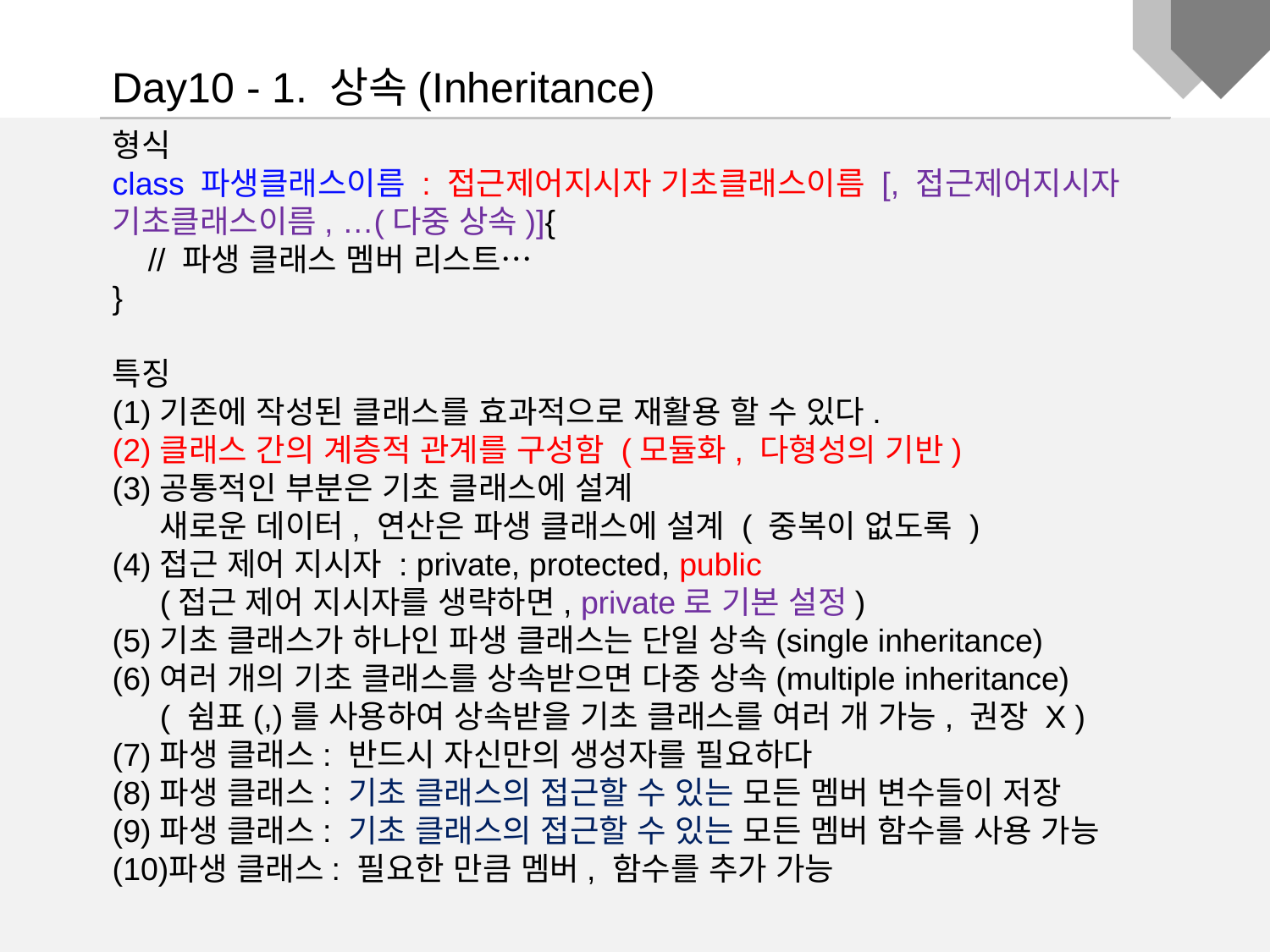

Day10 - 1. 상속(Inheritance)
형식
class 파생클래스이름 : 접근제어지시자 기초클래스이름 [, 접근제어지시자 기초클래스이름, …(다중 상속)]{
    // 파생 클래스 멤버 리스트…
}

특징
기존에 작성된 클래스를 효과적으로 재활용 할 수 있다.
클래스 간의 계층적 관계를 구성함 (모듈화, 다형성의 기반)
공통적인 부분은 기초 클래스에 설계
새로운 데이터, 연산은 파생 클래스에 설계 ( 중복이 없도록 )
접근 제어 지시자 : private, protected, public
(접근 제어 지시자를 생략하면, private로 기본 설정)
기초 클래스가 하나인 파생 클래스는 단일 상속(single inheritance)
여러 개의 기초 클래스를 상속받으면 다중 상속(multiple inheritance)
( 쉼표(,)를 사용하여 상속받을 기초 클래스를 여러 개 가능, 권장 X )
파생 클래스: 반드시 자신만의 생성자를 필요하다
파생 클래스: 기초 클래스의 접근할 수 있는 모든 멤버 변수들이 저장
파생 클래스: 기초 클래스의 접근할 수 있는 모든 멤버 함수를 사용 가능
파생 클래스: 필요한 만큼 멤버, 함수를 추가 가능